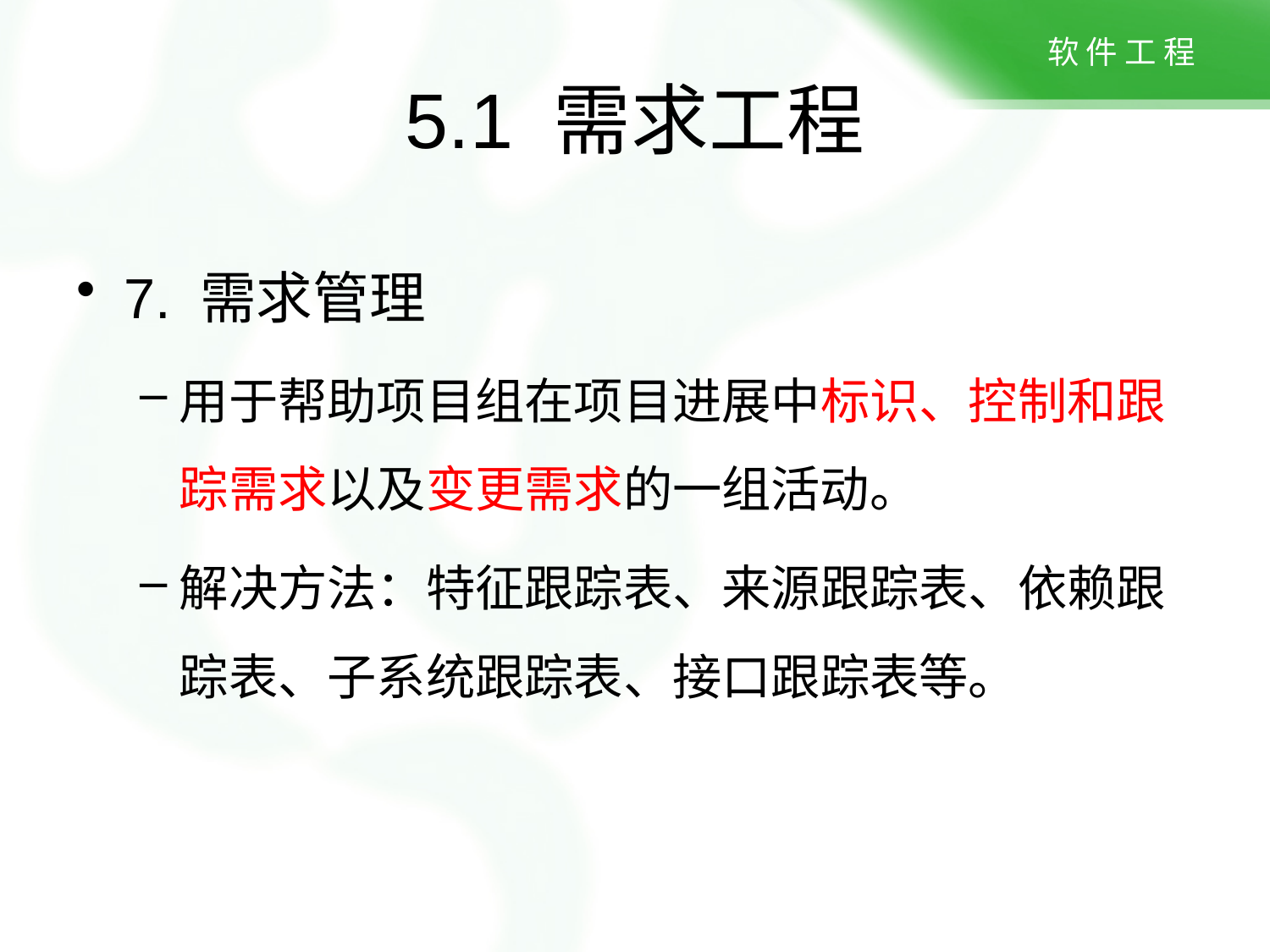

# 5.1 需求工程
7. 需求管理
用于帮助项目组在项目进展中标识、控制和跟踪需求以及变更需求的一组活动。
解决方法：特征跟踪表、来源跟踪表、依赖跟踪表、子系统跟踪表、接口跟踪表等。